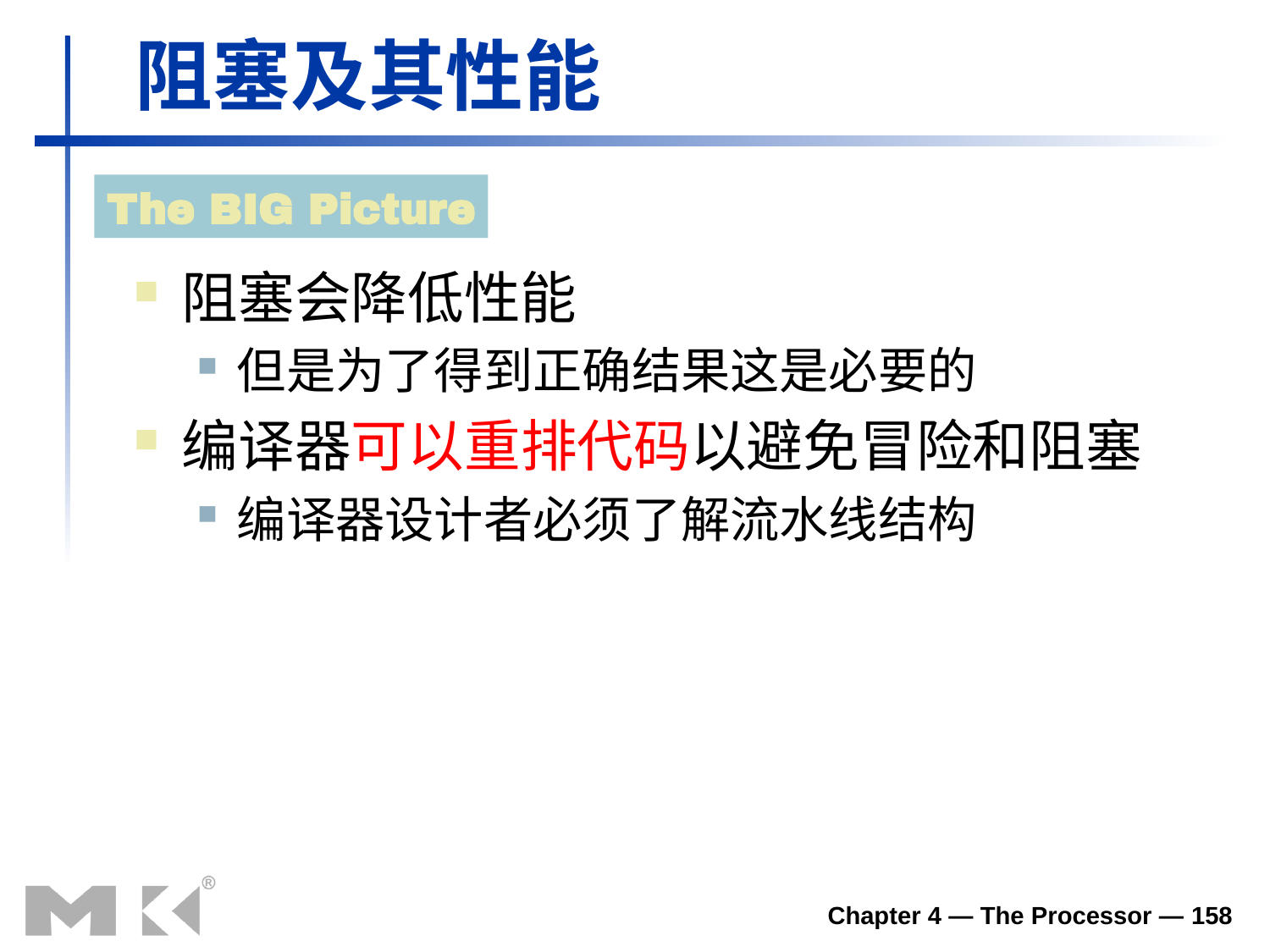

阻塞及其性能
The BIG Picture
阻塞会降低性能
但是为了得到正确结果这是必要的
编译器可以重排代码以避免冒险和阻塞
编译器设计者必须了解流水线结构
Chapter 4 — The Processor — 158